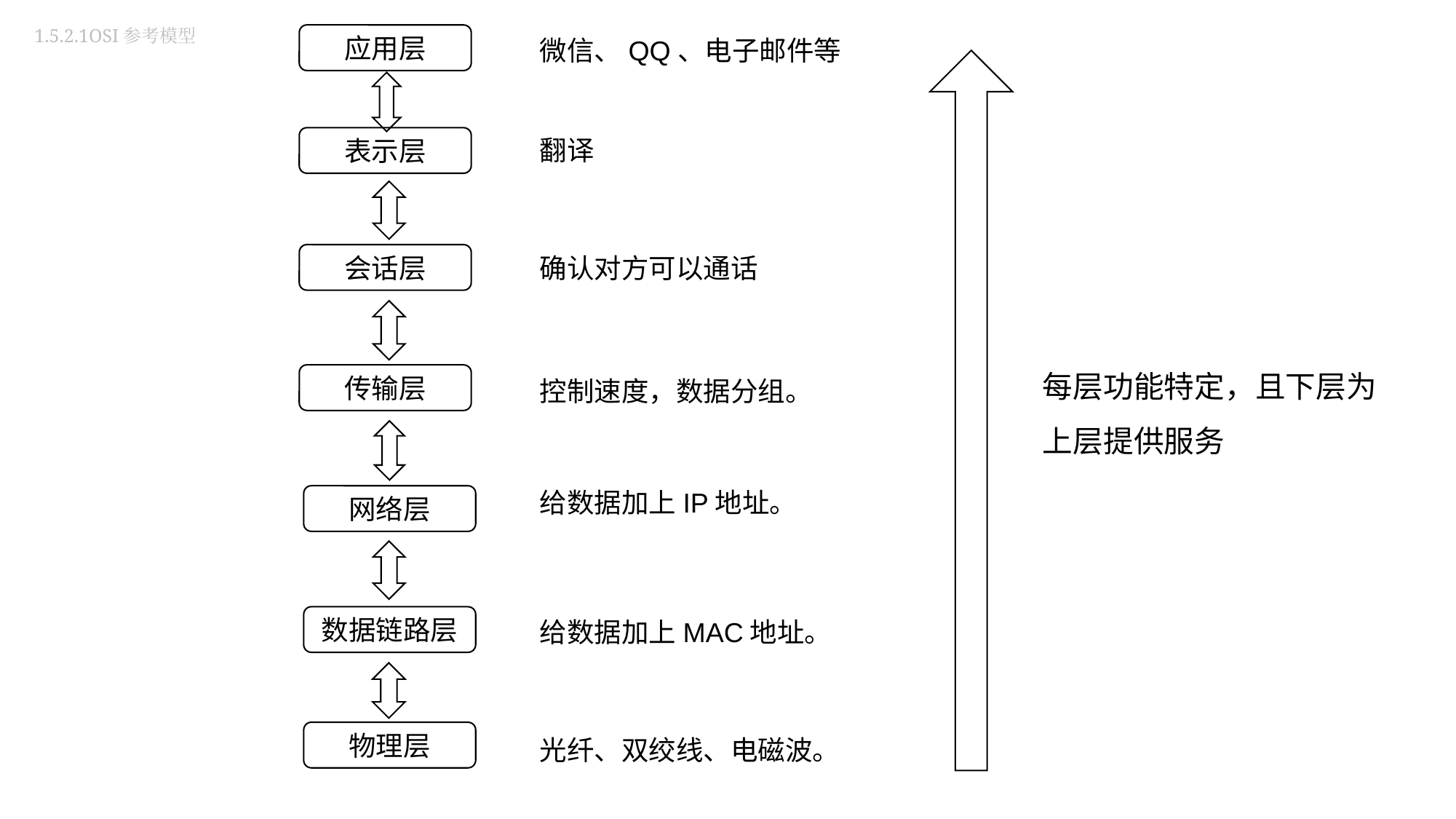

1.5.2.1OSI参考模型
应用层
微信、QQ、电子邮件等

表示层
翻译

会话层
确认对方可以通话

每层功能特定，且下层为上层提供服务
传输层
控制速度，数据分组。

给数据加上IP地址。
网络层

数据链路层
给数据加上MAC地址。

物理层
光纤、双绞线、电磁波。